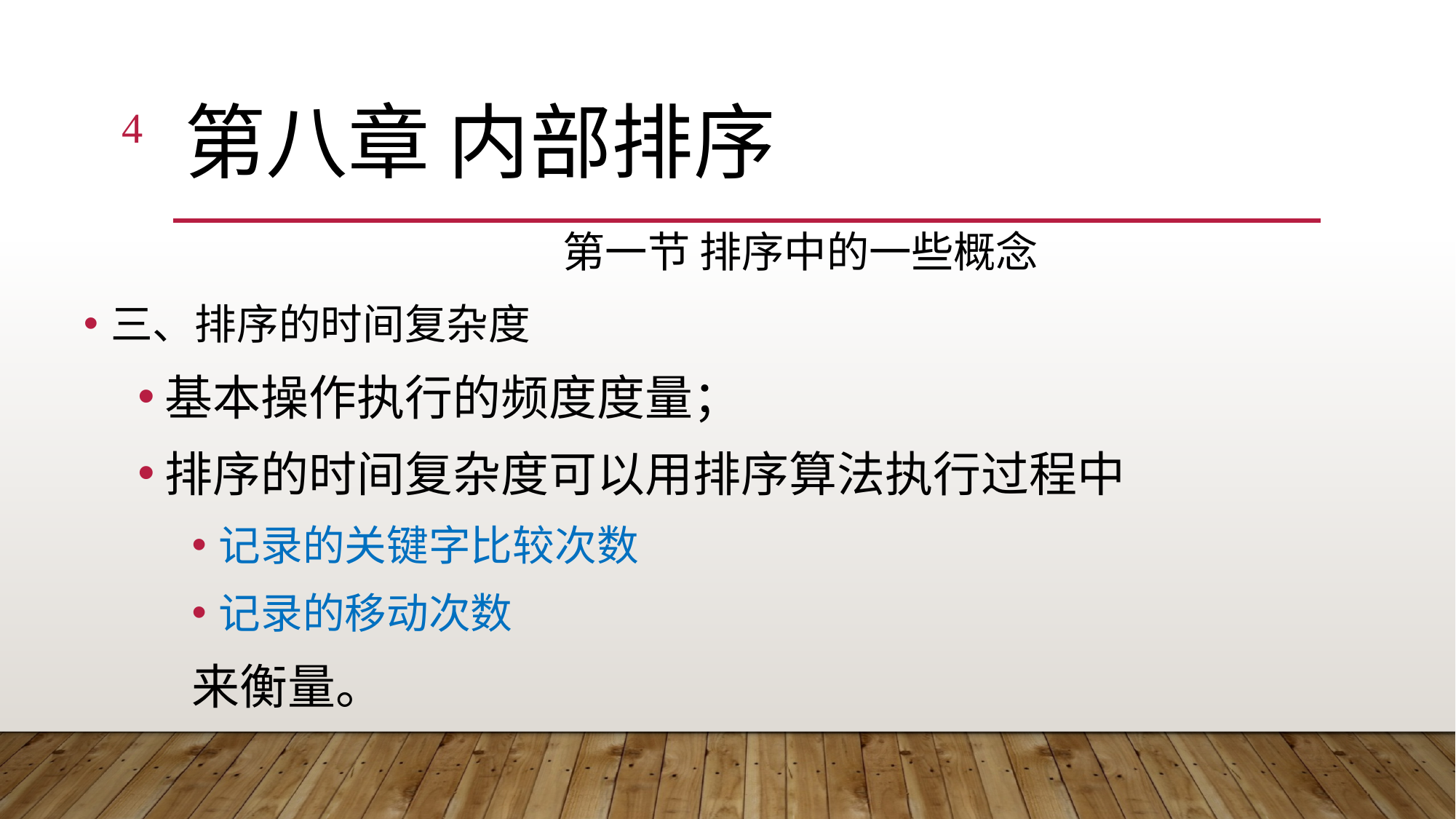

4
# 第八章 内部排序
第一节 排序中的一些概念
三、排序的时间复杂度
基本操作执行的频度度量；
排序的时间复杂度可以用排序算法执行过程中
记录的关键字比较次数
记录的移动次数
    来衡量。